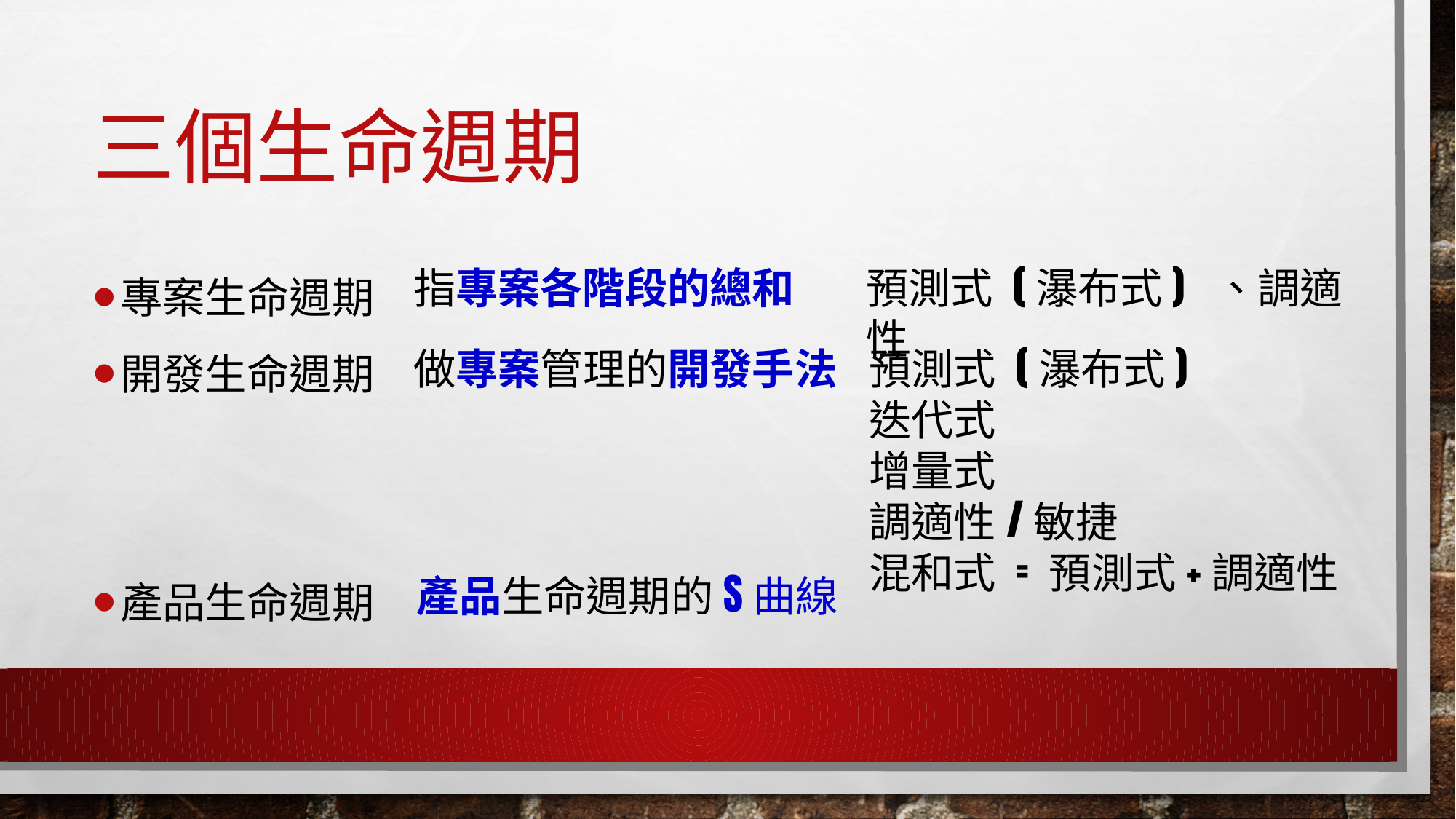

# 三個生命週期
專案生命週期
開發生命週期

產品生命週期
指專案各階段的總和
預測式 (瀑布式)  、調適性
做專案管理的開發手法
預測式 (瀑布式)
迭代式
增量式
調適性/敏捷
混和式 = 預測式+調適性
產品生命週期的S曲線